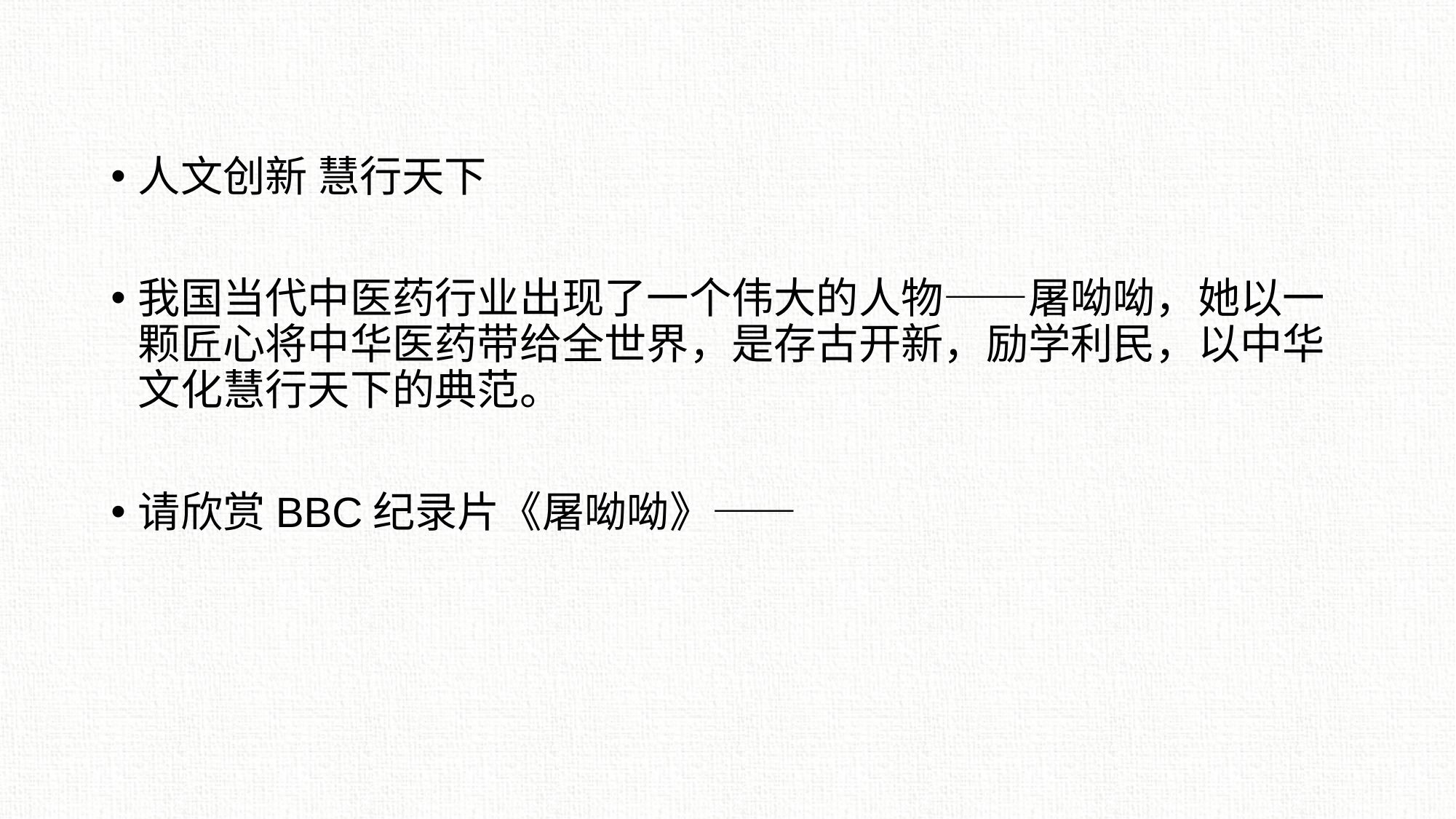

人文创新 慧行天下

我国当代中医药行业出现了一个伟大的人物——屠呦呦，她以一颗匠心将中华医药带给全世界，是存古开新，励学利民，以中华文化慧行天下的典范。

请欣赏BBC纪录片《屠呦呦》——